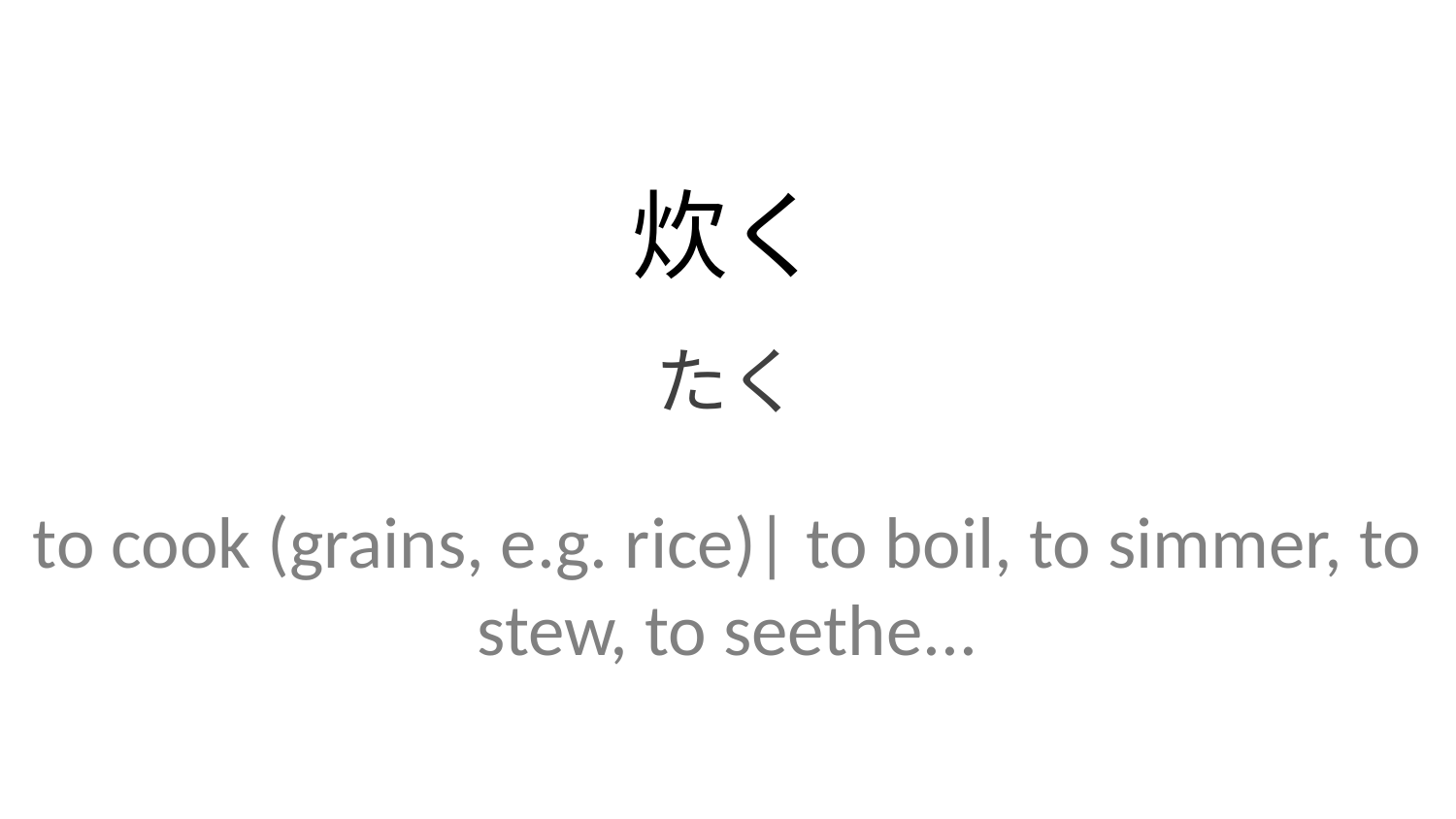

炊く

たく
to cook (grains, e.g. rice)| to boil, to simmer, to stew, to seethe...